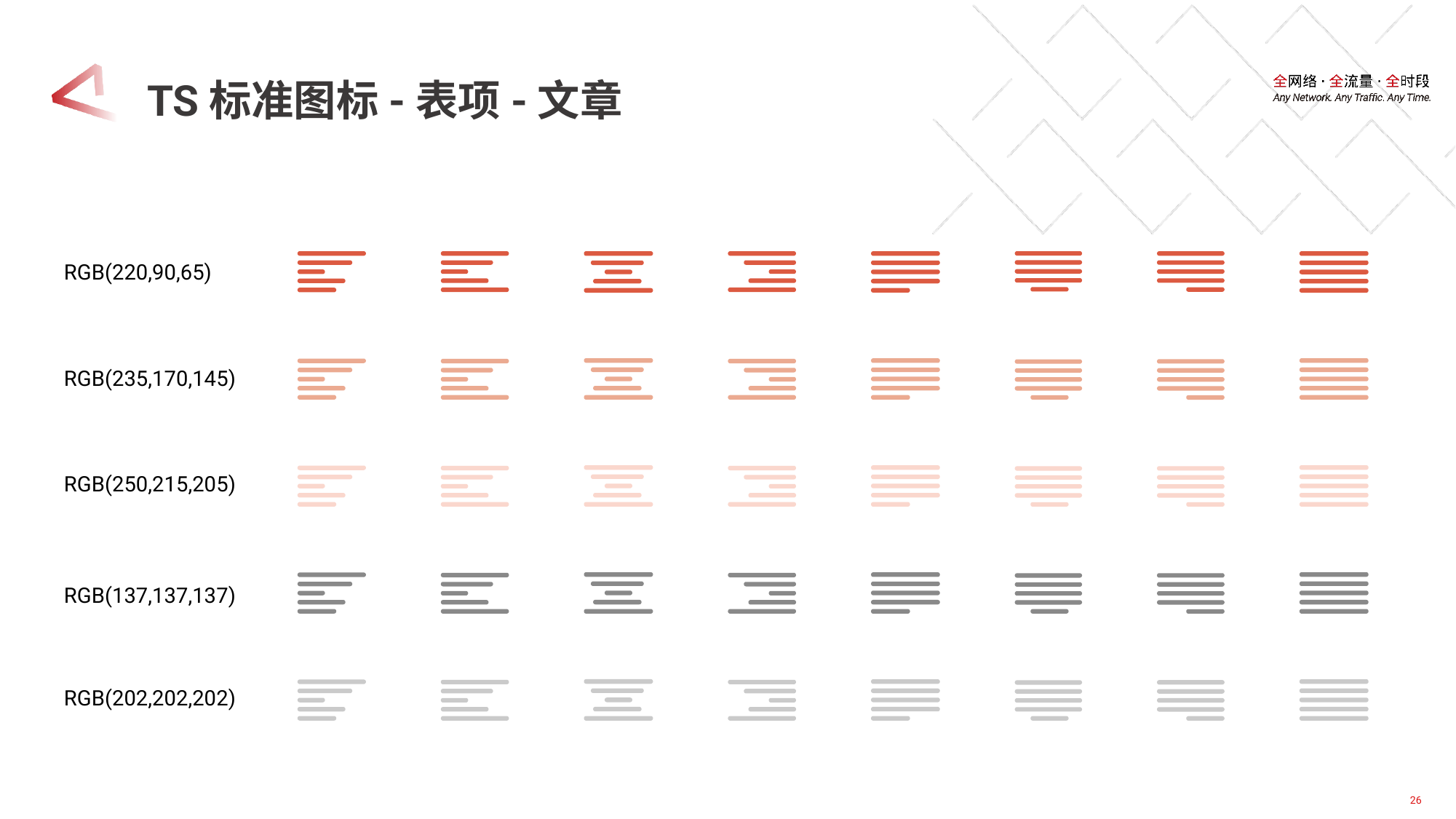

# TS标准图标-表项-文章

RGB(220,90,65)

RGB(235,170,145)

RGB(250,215,205)

RGB(137,137,137)
RGB(202,202,202)